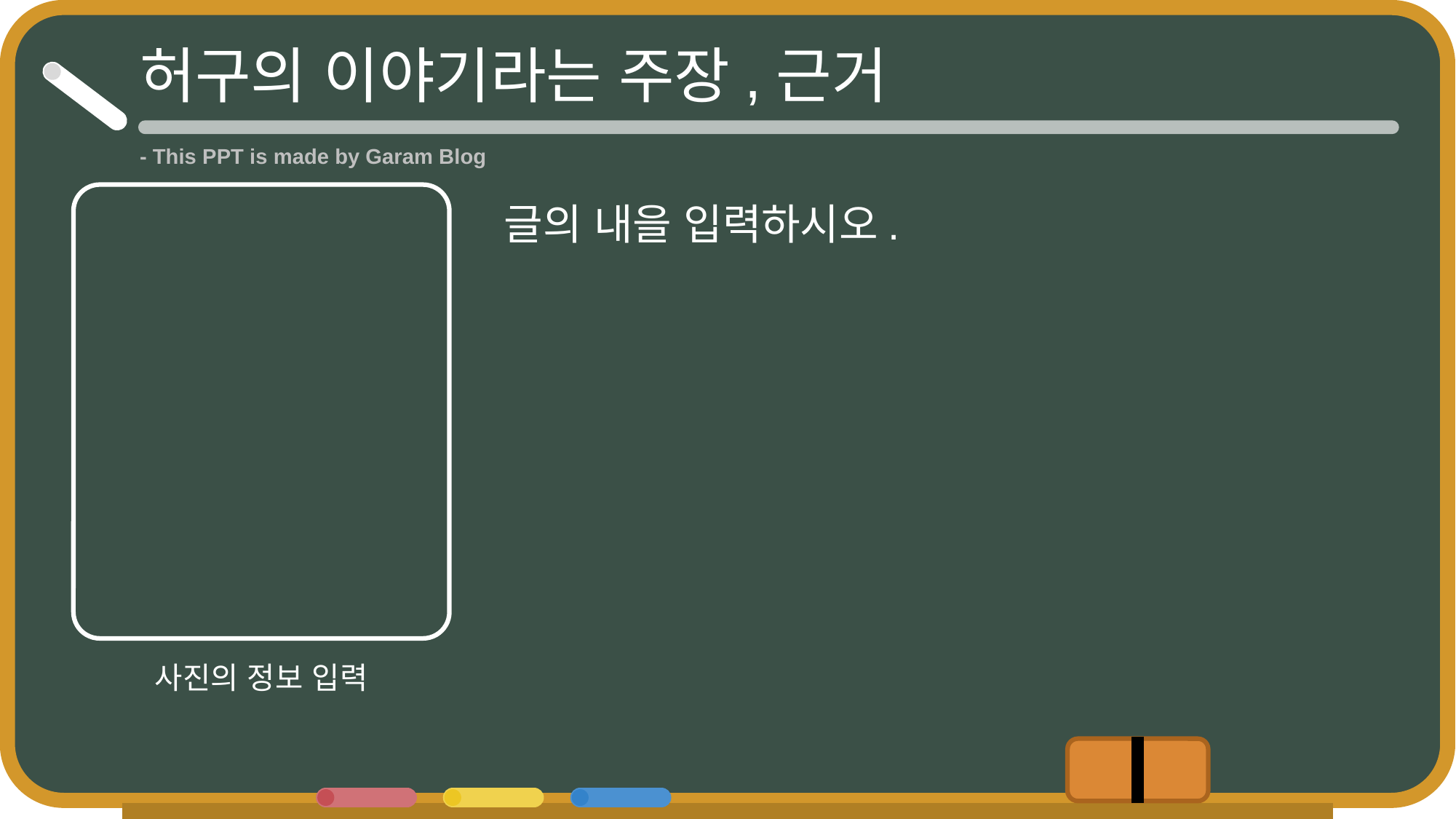

허구의 이야기라는 주장,근거

- This PPT is made by Garam Blog

글의 내을 입력하시오.
사진의 정보 입력